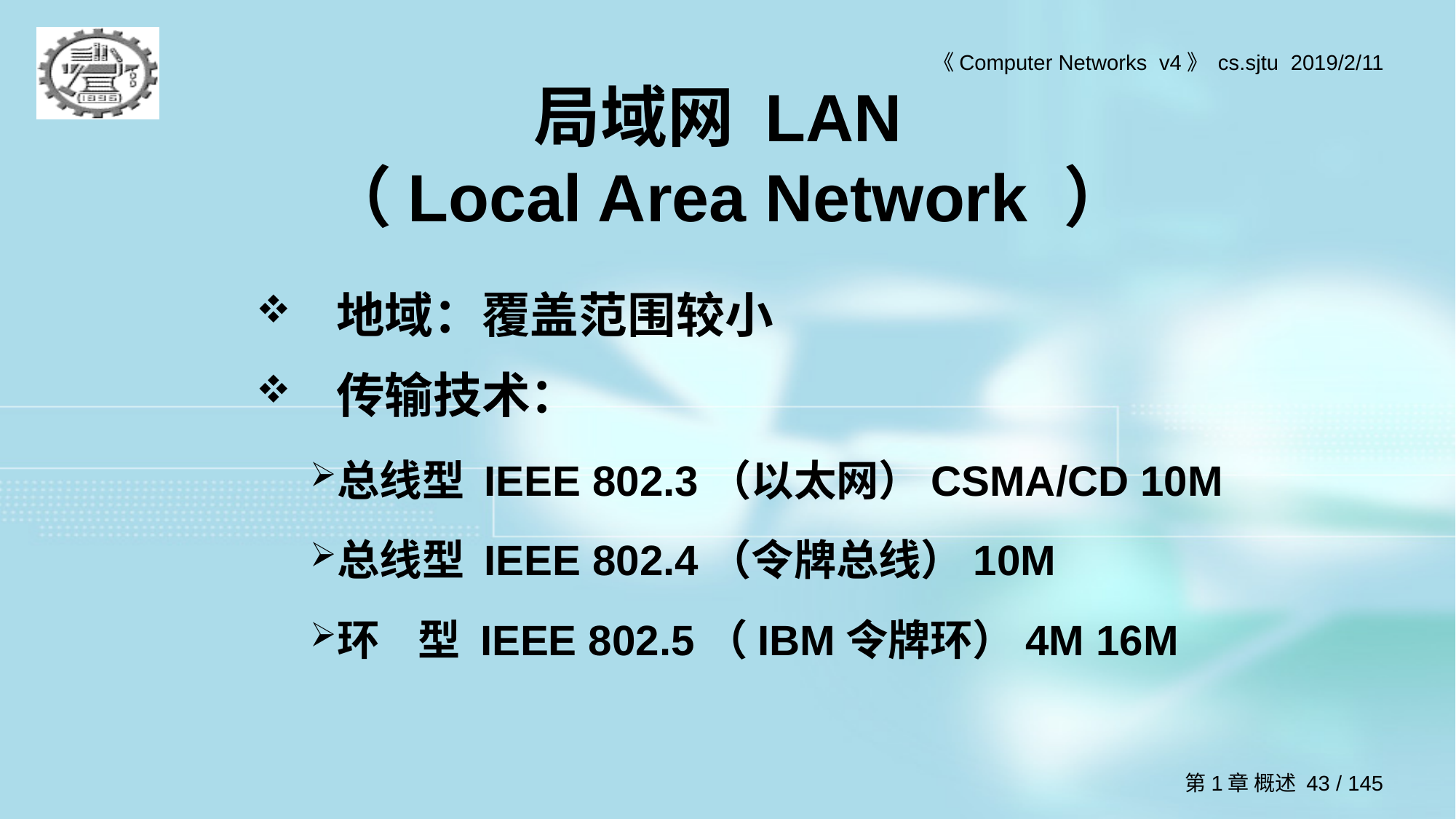

# 局域网 LAN （Local Area Network ）
地域：覆盖范围较小
传输技术：
总线型 IEEE 802.3（以太网）CSMA/CD 10M
总线型 IEEE 802.4（令牌总线）10M
环    型 IEEE 802.5（IBM令牌环）4M 16M